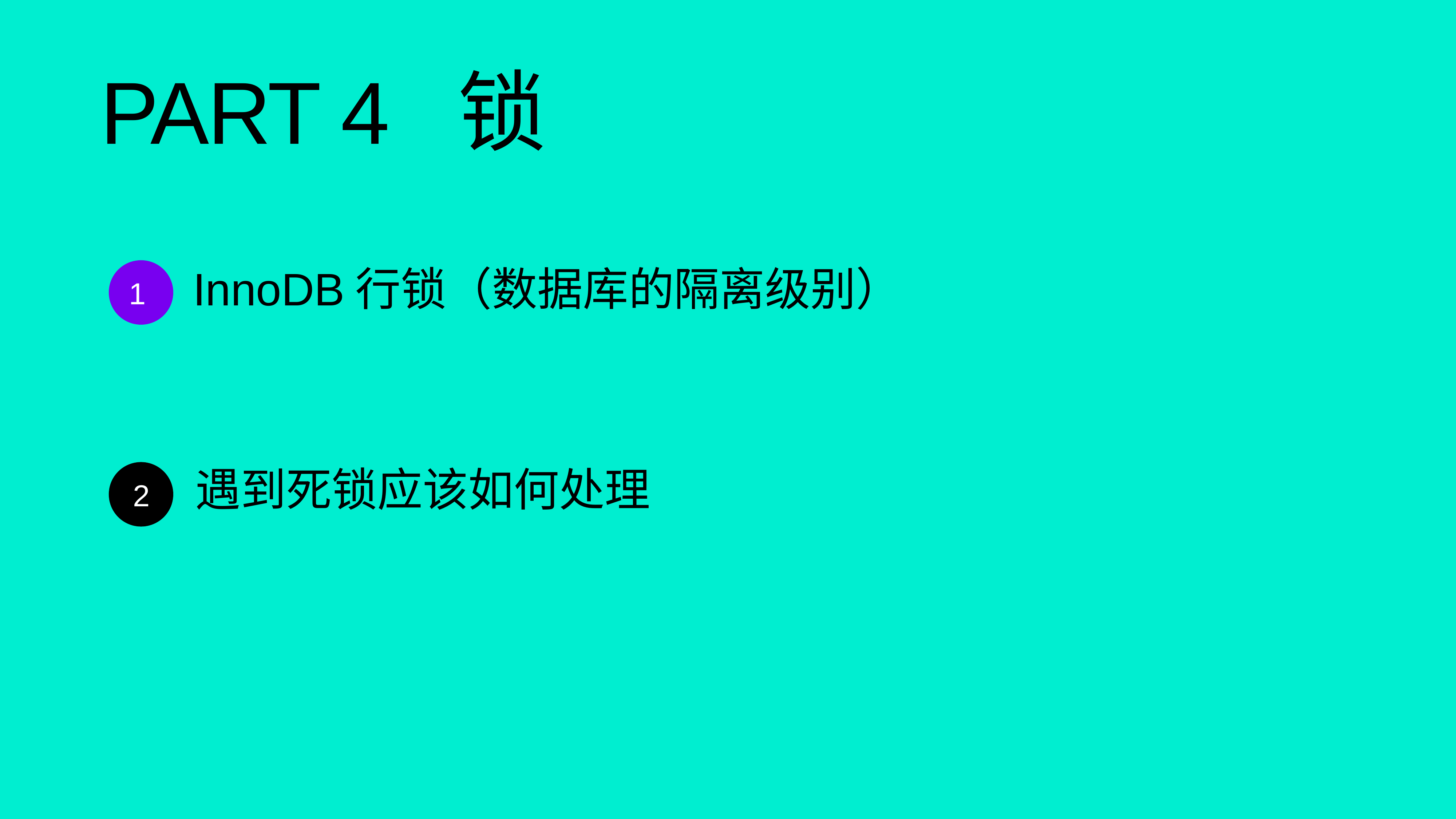

PART 4  锁

InnoDB行锁（数据库的隔离级别）
1

遇到死锁应该如何处理
2